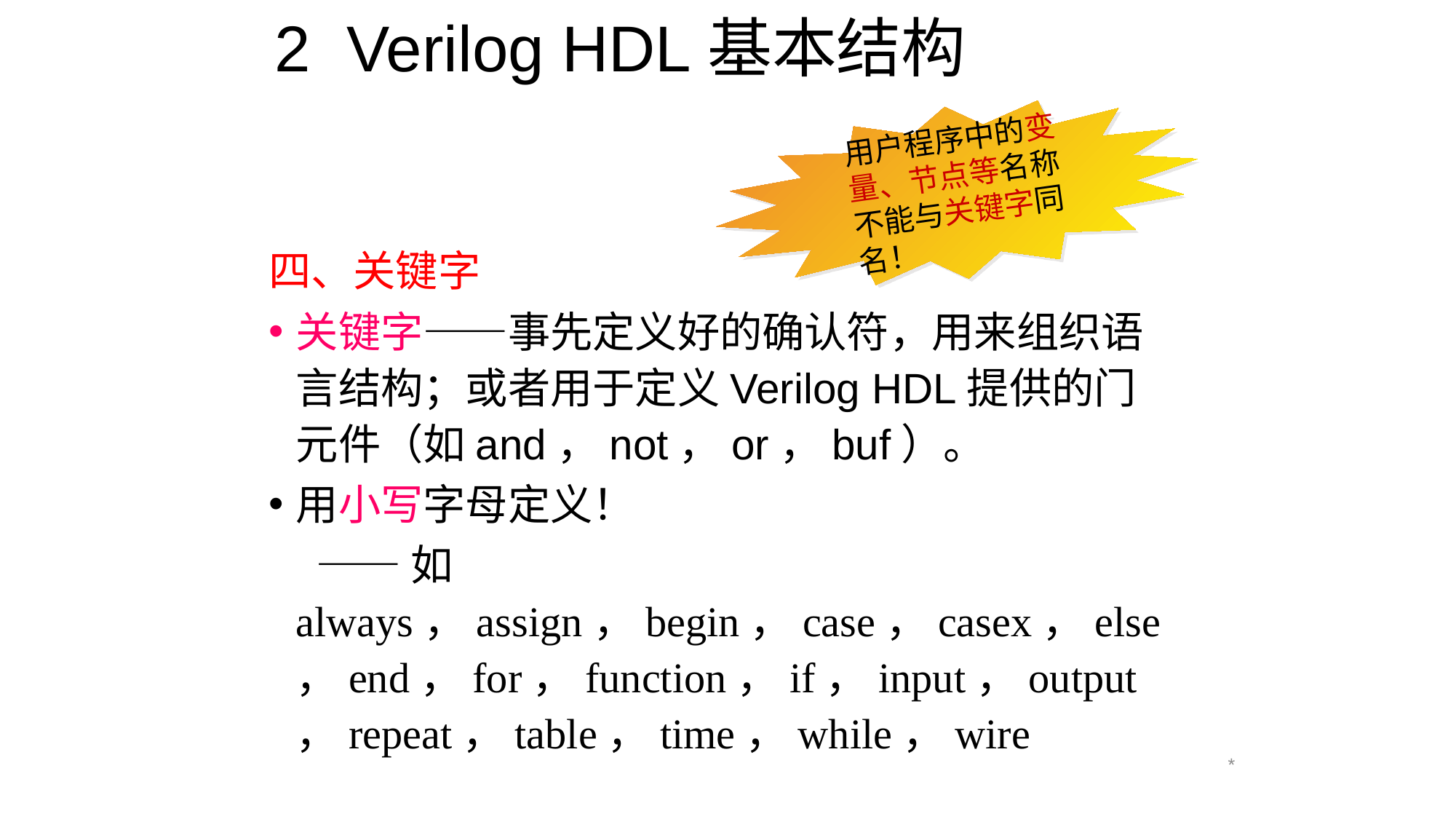

# 2  Verilog HDL基本结构
用户程序中的变量、节点等名称不能与关键字同名！
四、关键字
关键字——事先定义好的确认符，用来组织语言结构；或者用于定义Verilog HDL提供的门元件（如and，not，or，buf）。
用小写字母定义！
     ——如always，assign，begin，case，casex，else，end，for，function，if，input，output，repeat，table，time，while，wire

*